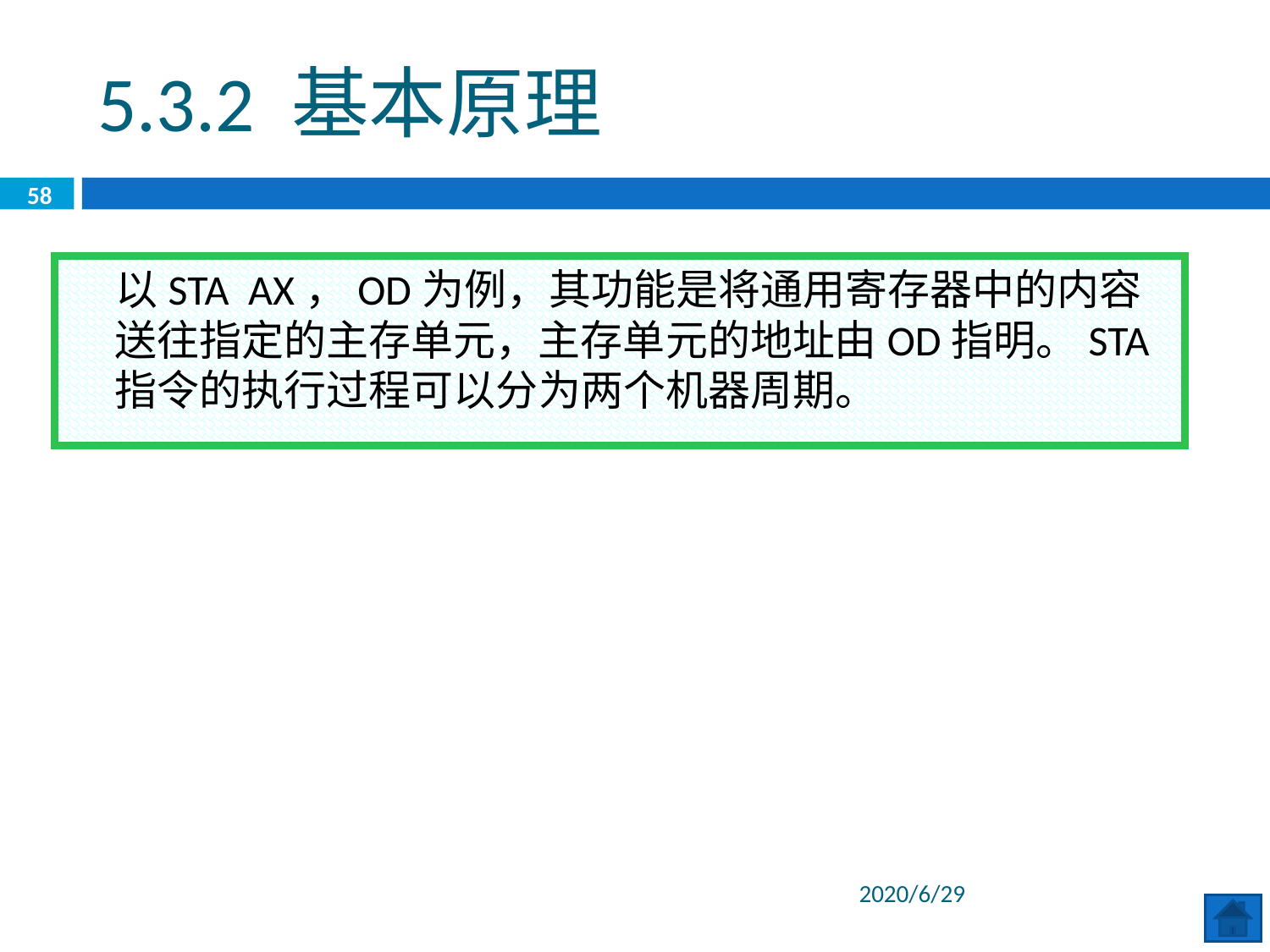

5.3.2 基本原理
58
    以STA  AX，OD为例，其功能是将通用寄存器中的内容送往指定的主存单元，主存单元的地址由OD指明。STA指令的执行过程可以分为两个机器周期。

2020/6/29